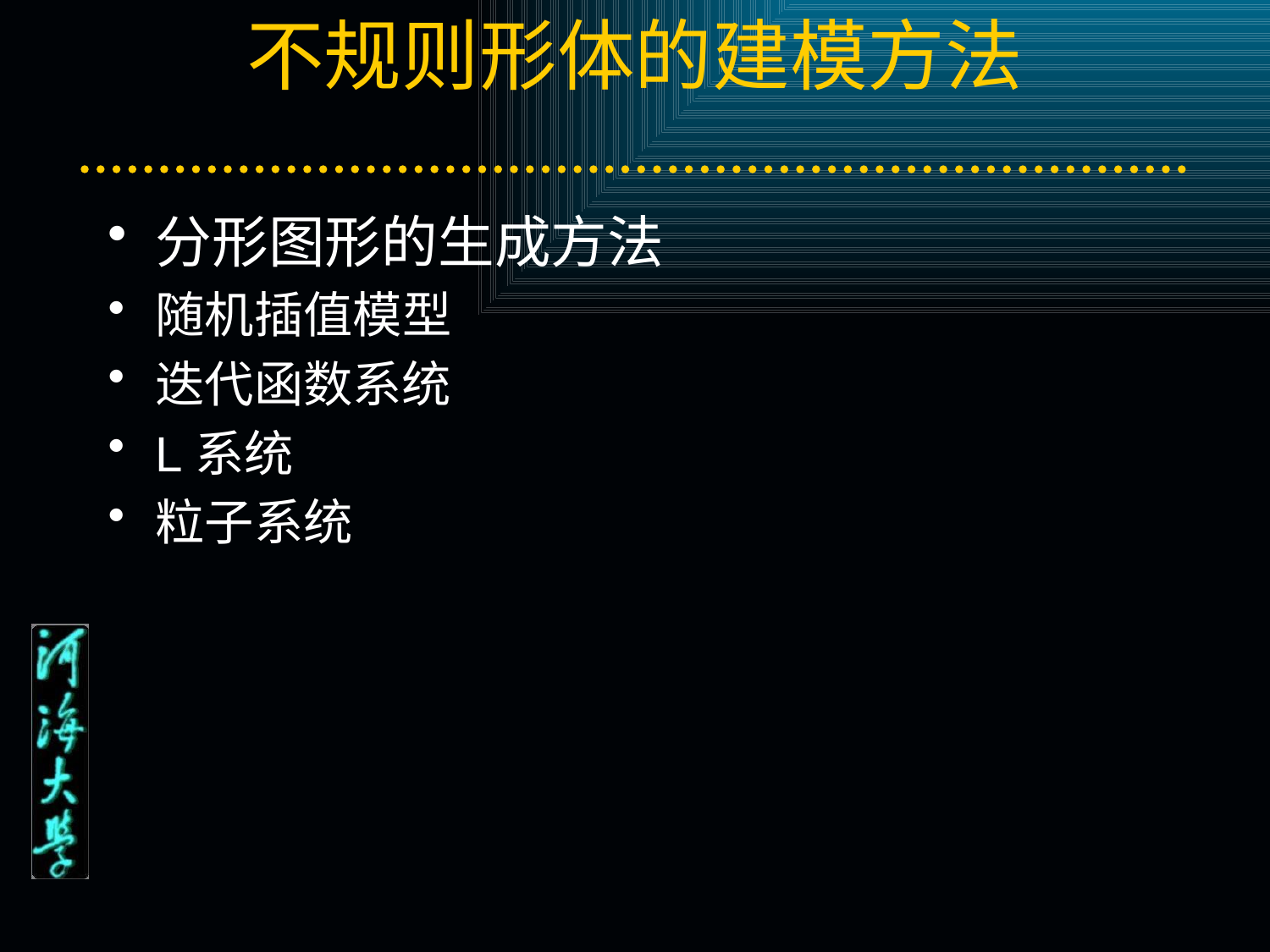

# 不规则形体的建模方法
分形图形的生成方法
随机插值模型
迭代函数系统
L系统
粒子系统

77